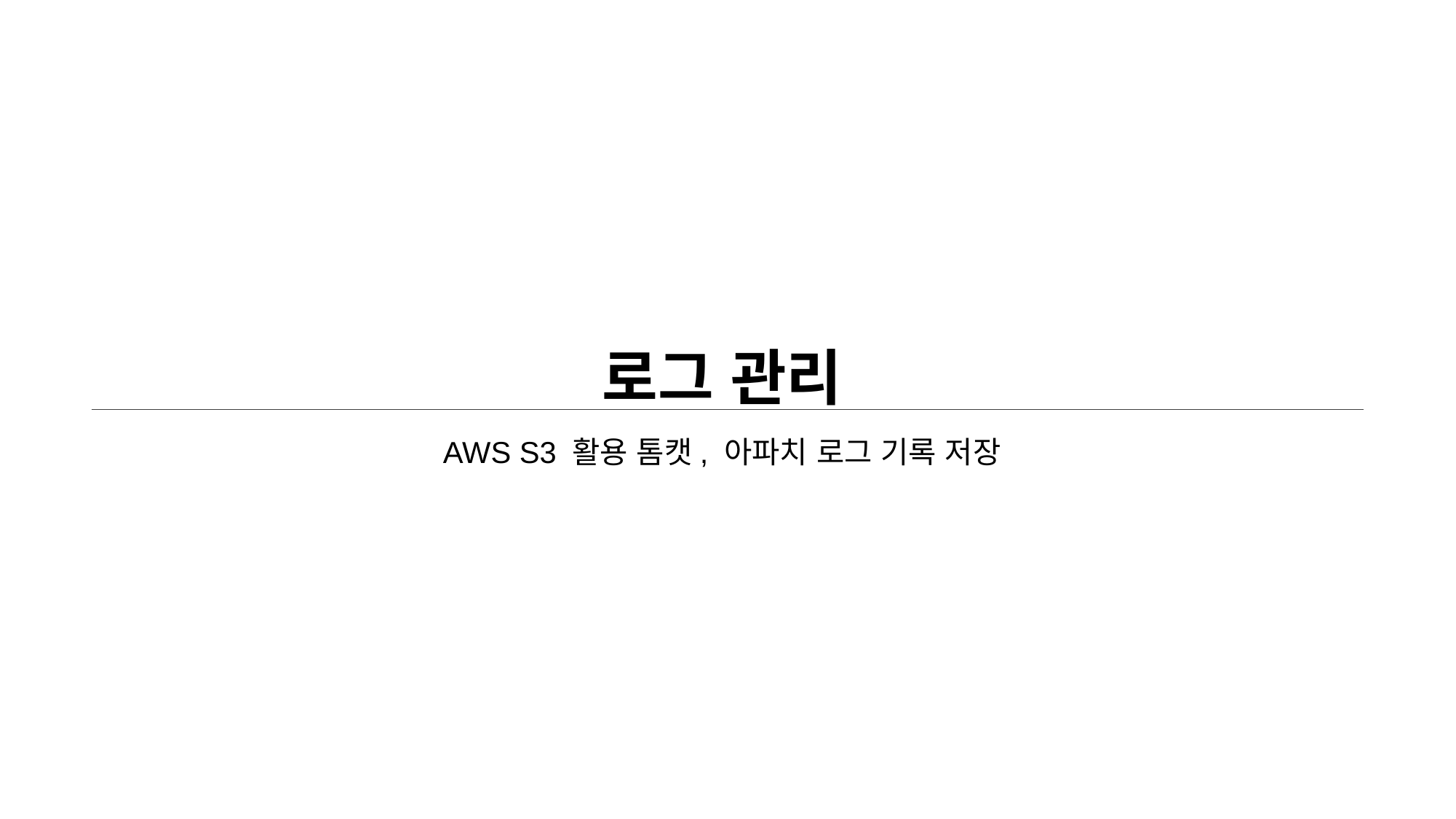

# 로그 관리

AWS S3 활용 톰캣, 아파치 로그 기록 저장